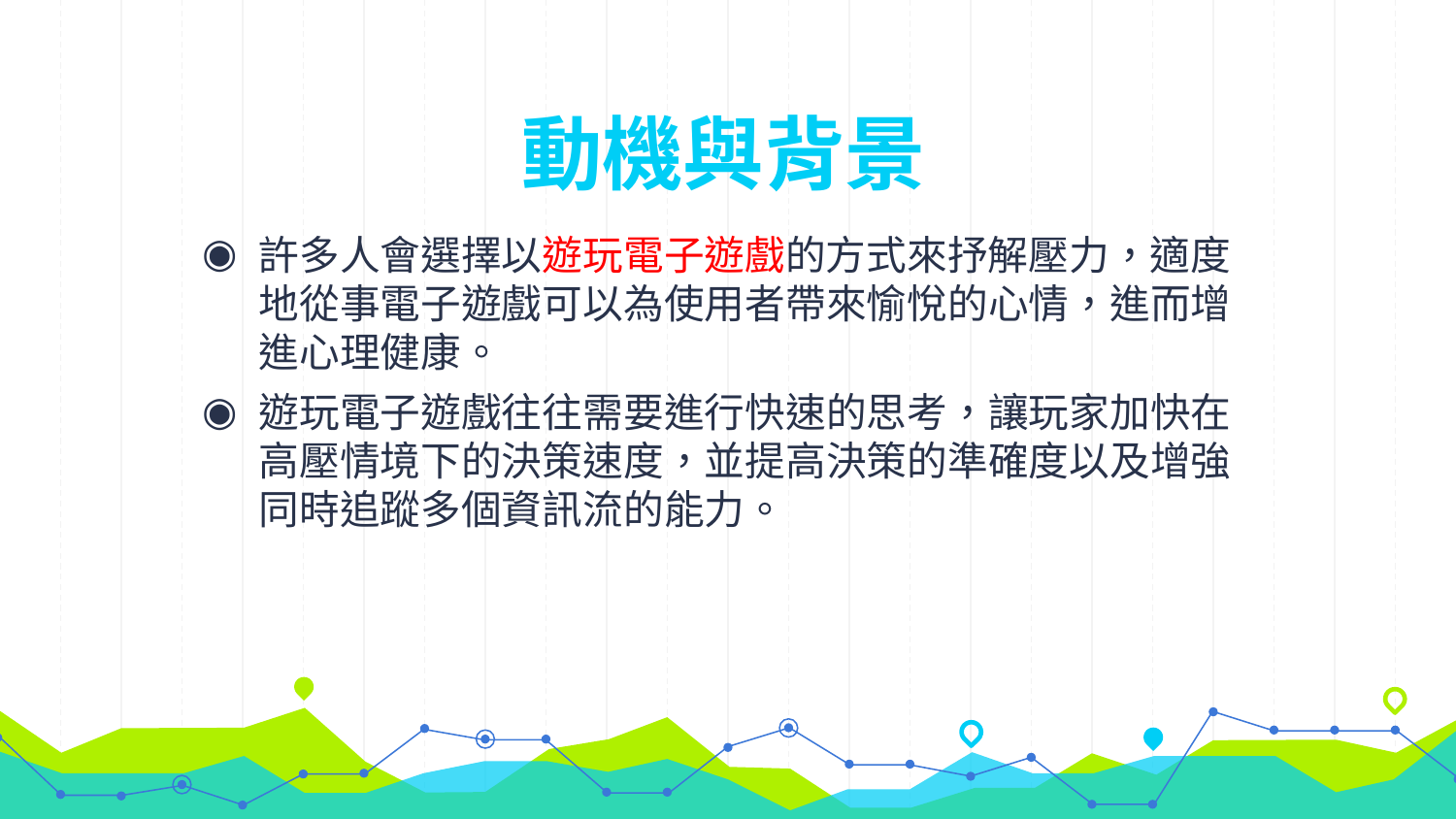

# 動機與背景
許多人會選擇以遊玩電子遊戲的方式來抒解壓力，適度地從事電子遊戲可以為使用者帶來愉悅的心情，進而增進心理健康。
遊玩電子遊戲往往需要進行快速的思考，讓玩家加快在高壓情境下的決策速度，並提高決策的準確度以及增強同時追蹤多個資訊流的能力。